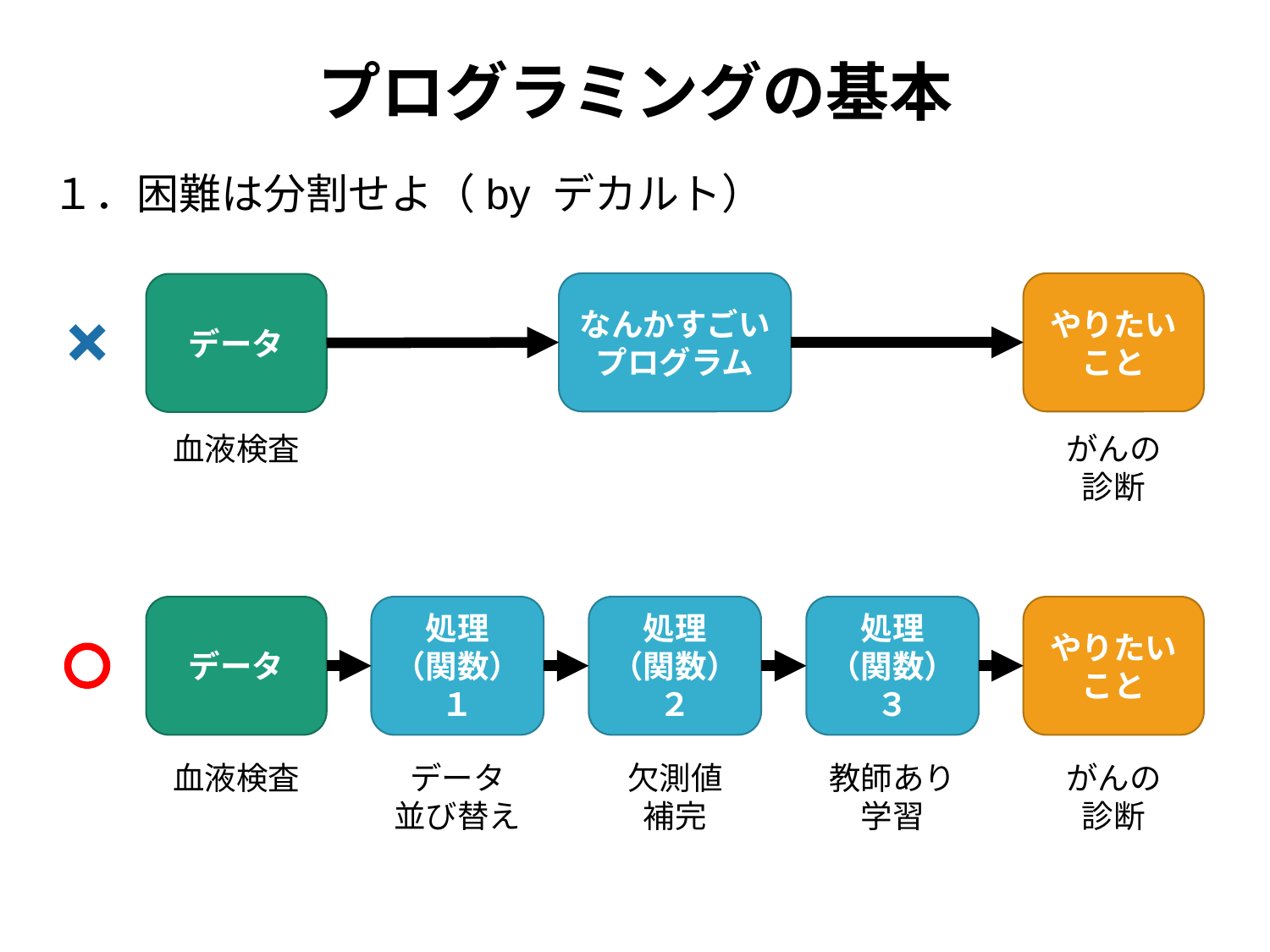

# プログラミングの基本
１．困難は分割せよ（by デカルト）
なんかすごい
プログラム
やりたいこと
データ

血液検査
がんの
診断
やりたいこと
データ
処理
（関数）
１
処理
（関数）
２
処理
（関数）
３

教師あり
学習
欠測値
補完
血液検査
データ
並び替え
がんの
診断